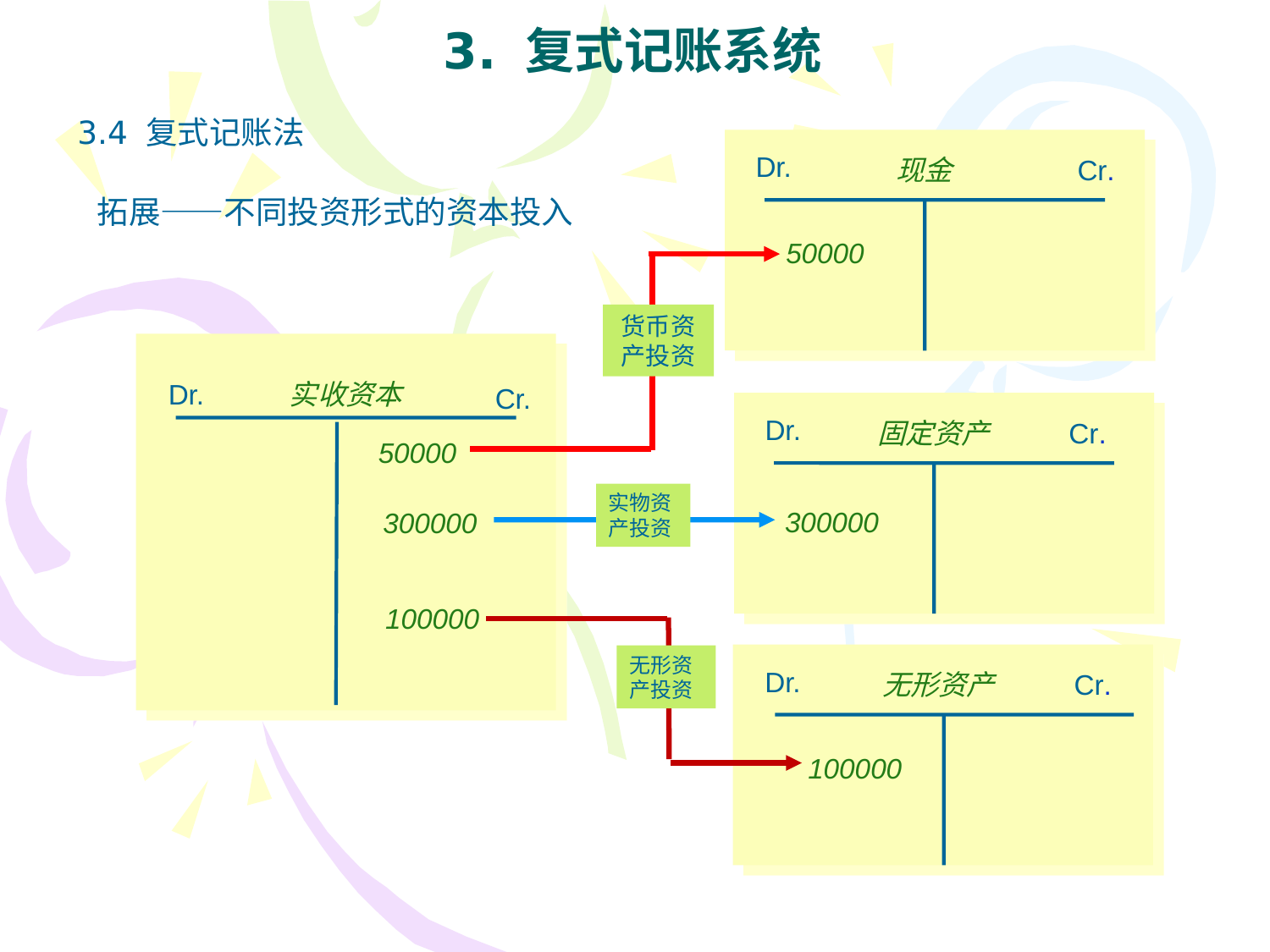

# 3. 复式记账系统
3.4 复式记账法

Dr.
现金
Cr.

拓展——不同投资形式的资本投入
50000

货币资产投资

Dr.
实收资本
Cr.

Dr.
固定资产
Cr.

50000

实物资
产投资
300000
300000

100000

Dr.
无形资产
Cr.

无形资产投资
100000
34